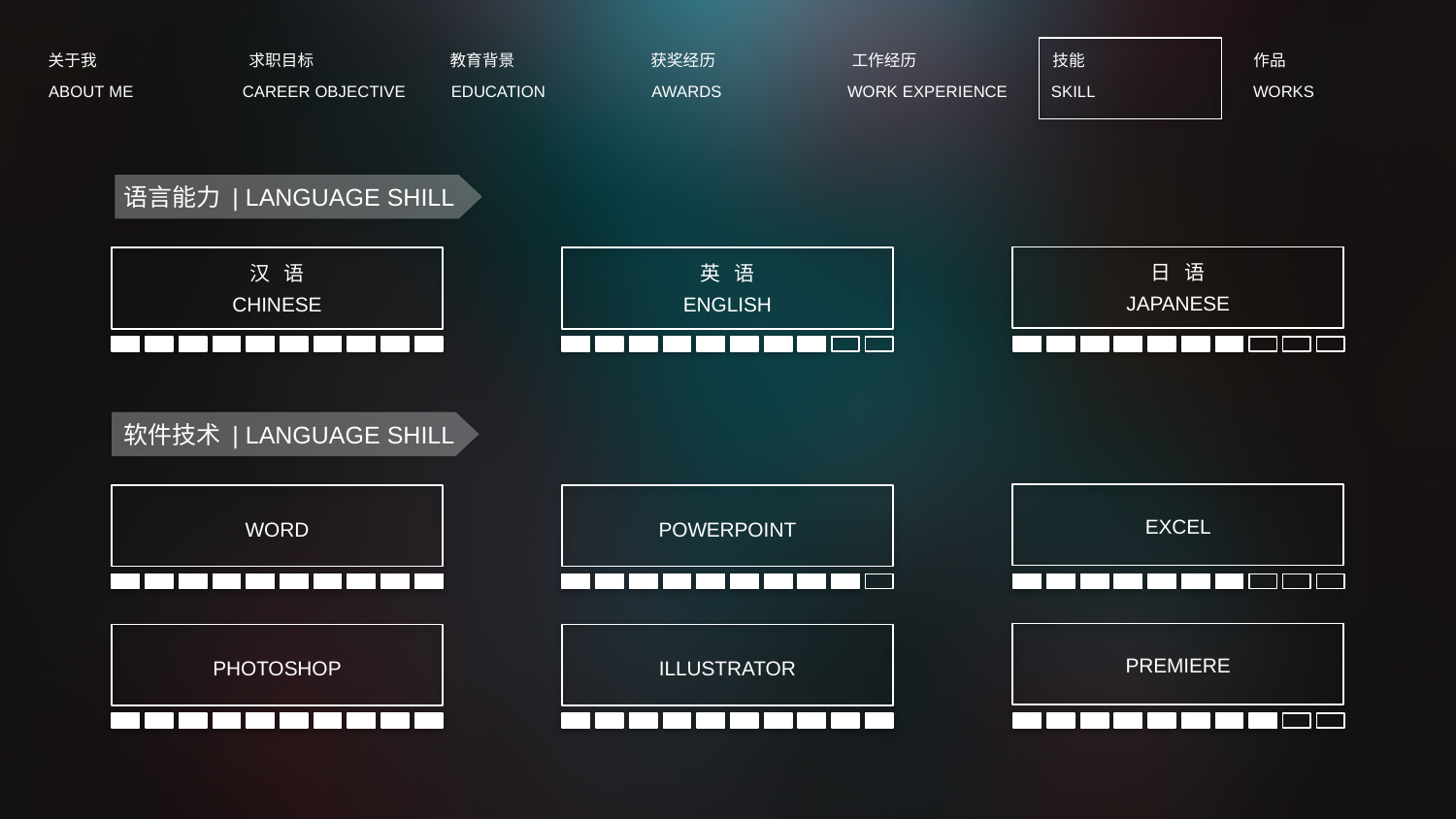

关于我
ABOUT ME
求职目标
CAREER OBJECTIVE
教育背景
EDUCATION
获奖经历
AWARDS
工作经历
WORK EXPERIENCE
技能
SKILL
作品
WORKS
语言能力 | LANGUAGE SHILL

日   语
JAPANESE

汉   语
CHINESE

英   语
ENGLISH

软件技术 | LANGUAGE SHILL

EXCEL

WORD

POWERPOINT

PREMIERE

PHOTOSHOP

ILLUSTRATOR